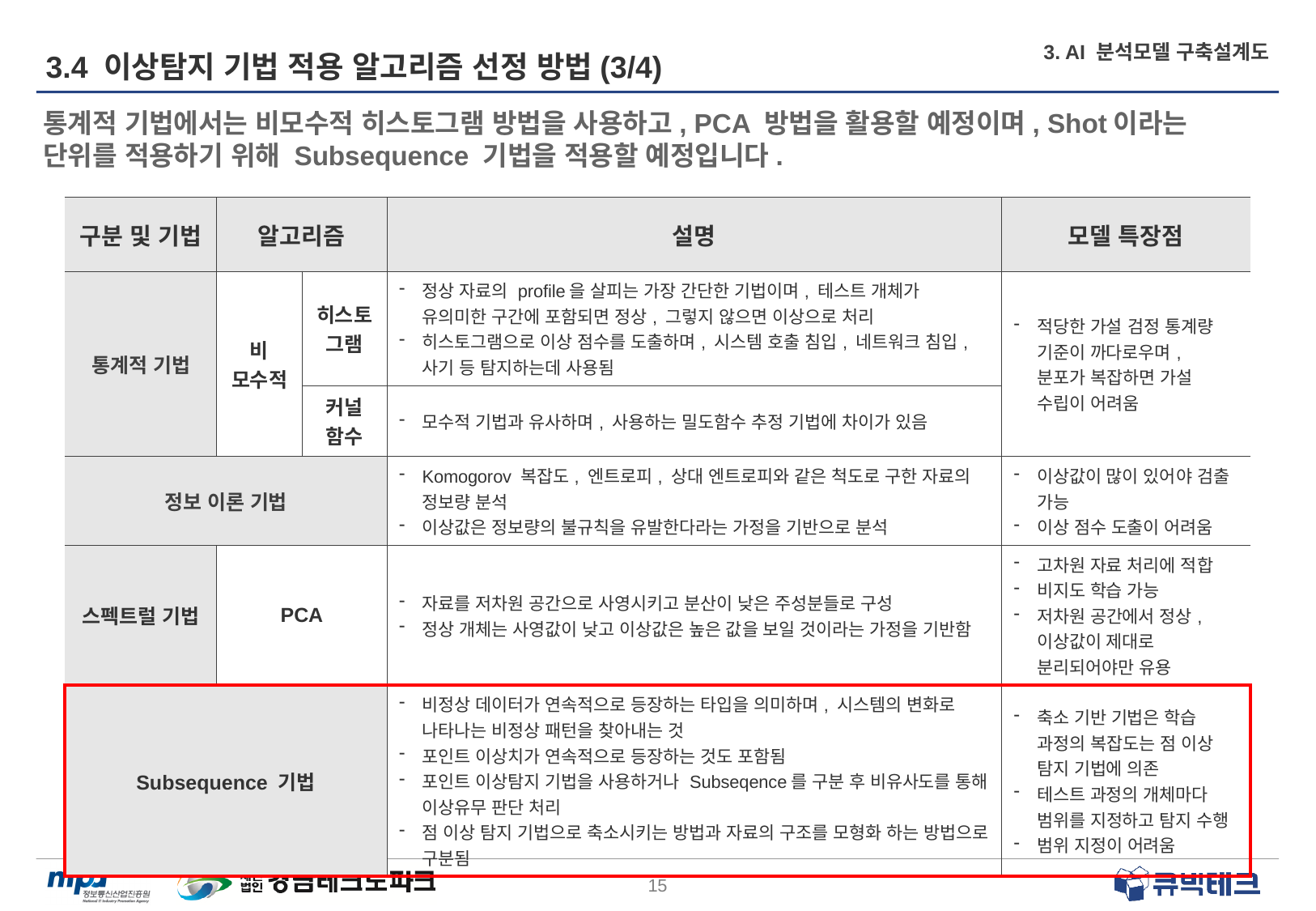

# 3.4 이상탐지 기법 적용 알고리즘 선정 방법(3/4)
3. AI 분석모델 구축설계도

통계적 기법에서는 비모수적 히스토그램 방법을 사용하고, PCA 방법을 활용할 예정이며, Shot이라는 단위를 적용하기 위해 Subsequence 기법을 적용할 예정입니다.
| 구분 및 기법 | 알고리즘 |  | 설명 | 모델 특장점 |
| --- | --- | --- | --- | --- |
| 통계적 기법 | 비 모수적 | 히스토그램 | 정상 자료의 profile을 살피는 가장 간단한 기법이며, 테스트 개체가 유의미한 구간에 포함되면 정상, 그렇지 않으면 이상으로 처리 히스토그램으로 이상 점수를 도출하며, 시스템 호출 침입, 네트워크 침입, 사기 등 탐지하는데 사용됨 | 적당한 가설 검정 통계량 기준이 까다로우며, 분포가 복잡하면 가설 수립이 어려움 |
|  |  | 커널 함수 | 모수적 기법과 유사하며, 사용하는 밀도함수 추정 기법에 차이가 있음 |  |
| 정보 이론 기법 |  |  | Komogorov 복잡도, 엔트로피, 상대 엔트로피와 같은 척도로 구한 자료의 정보량 분석 이상값은 정보량의 불규칙을 유발한다라는 가정을 기반으로 분석 | 이상값이 많이 있어야 검출 가능 이상 점수 도출이 어려움 |
| 스펙트럴 기법 | PCA |  | 자료를 저차원 공간으로 사영시키고 분산이 낮은 주성분들로 구성 정상 개체는 사영값이 낮고 이상값은 높은 값을 보일 것이라는 가정을 기반함 | 고차원 자료 처리에 적합 비지도 학습 가능 저차원 공간에서 정상, 이상값이 제대로 분리되어야만 유용 |
| Subsequence 기법 |  |  | 비정상 데이터가 연속적으로 등장하는 타입을 의미하며, 시스템의 변화로 나타나는 비정상 패턴을 찾아내는 것 포인트 이상치가 연속적으로 등장하는 것도 포함됨 포인트 이상탐지 기법을 사용하거나 Subseqence를 구분 후 비유사도를 통해 이상유무 판단 처리 점 이상 탐지 기법으로 축소시키는 방법과 자료의 구조를 모형화 하는 방법으로 구분됨 | 축소 기반 기법은 학습 과정의 복잡도는 점 이상 탐지 기법에 의존 테스트 과정의 개체마다 범위를 지정하고 탐지 수행 범위 지정이 어려움 |